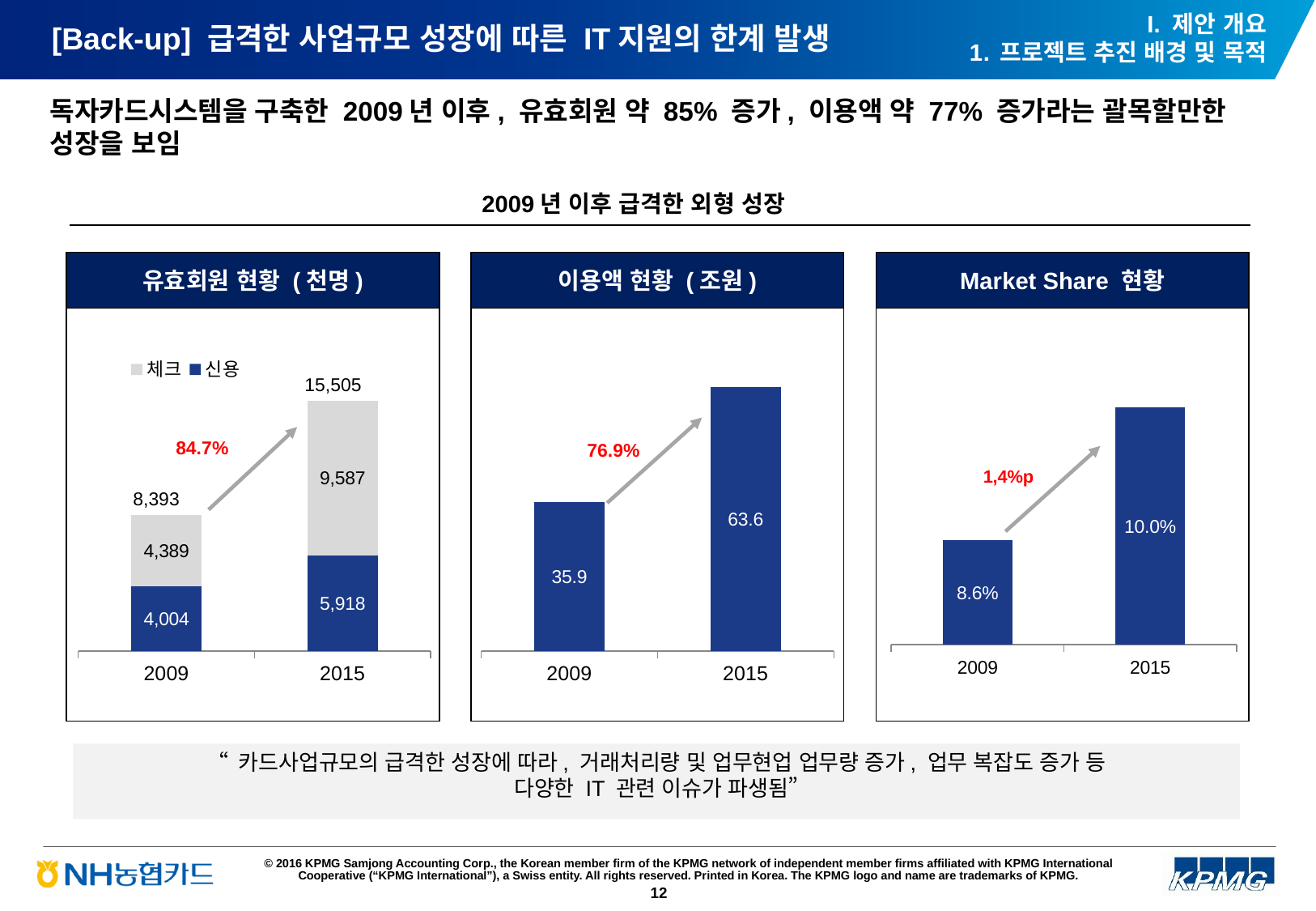

I. 제안 개요
프로젝트 추진 배경 및 목적
# [Back-up] 급격한 사업규모 성장에 따른 IT지원의 한계 발생
독자카드시스템을 구축한 2009년 이후, 유효회원 약 85% 증가, 이용액 약 77% 증가라는 괄목할만한 성장을 보임
2009년 이후 급격한 외형 성장
유효회원 현황 (천명)
이용액 현황 (조원)
Market Share 현황

### Chart

| Category | 신용 | 체크 |
|---|---|---|
| 2009 | 4004.0 | 4389.0 |
| 2015 | 5918.0 | 9587.0 |

### Chart

| Category |  |
|---|---|
| 2009 | 35.9 |
| 2015 | 63.6 |

### Chart

| Category |  |
|---|---|
| 2009 | 0.08600000000000002 |
| 2015 | 0.1 |
15,505
84.7%
76.9%

1,4%p

8,393
“ 카드사업규모의 급격한 성장에 따라, 거래처리량 및 업무현업 업무량 증가, 업무 복잡도 증가 등
다양한 IT 관련 이슈가 파생됨”